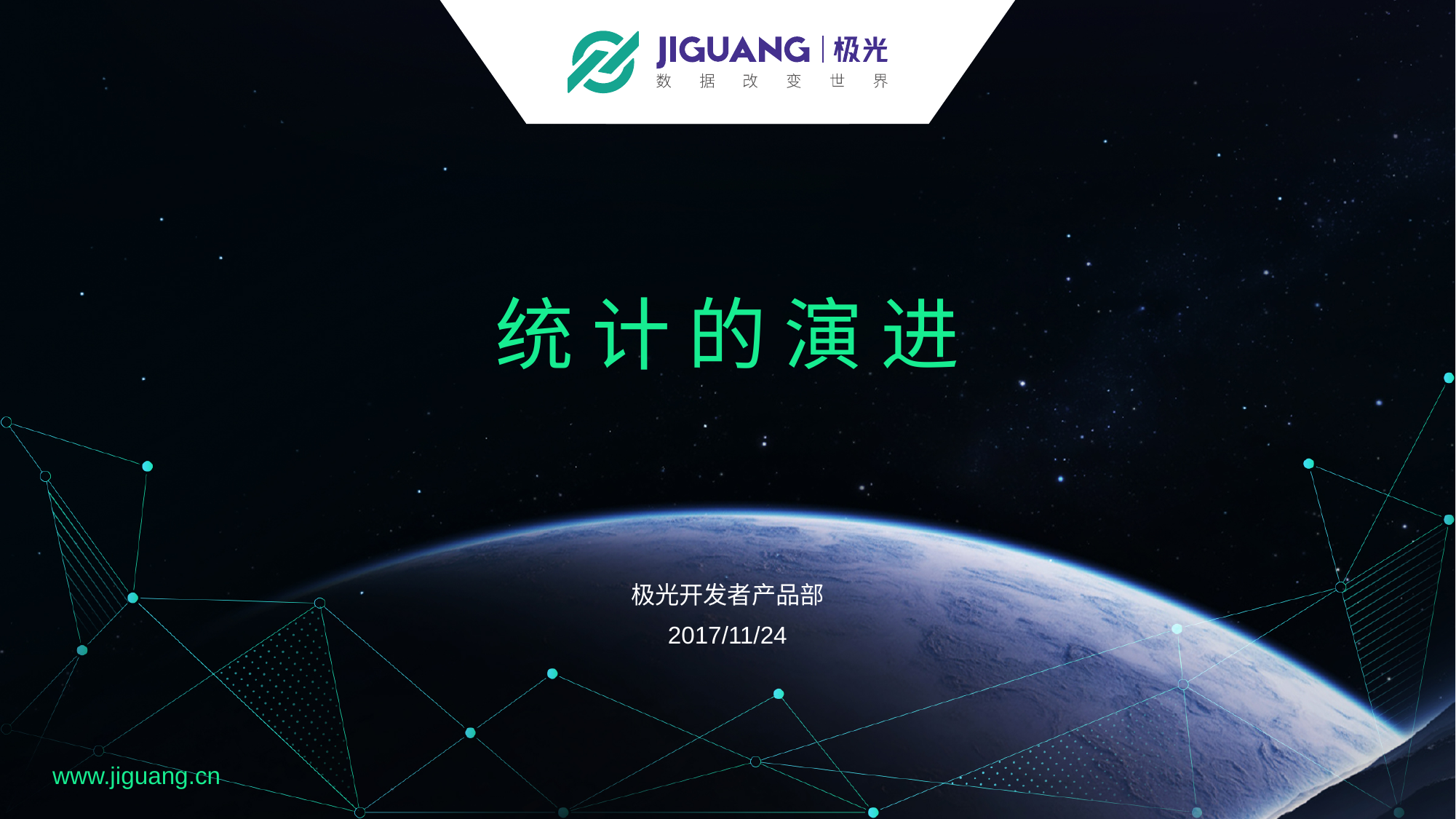

# 统 计 的 演 进
极光开发者产品部
2017/11/24